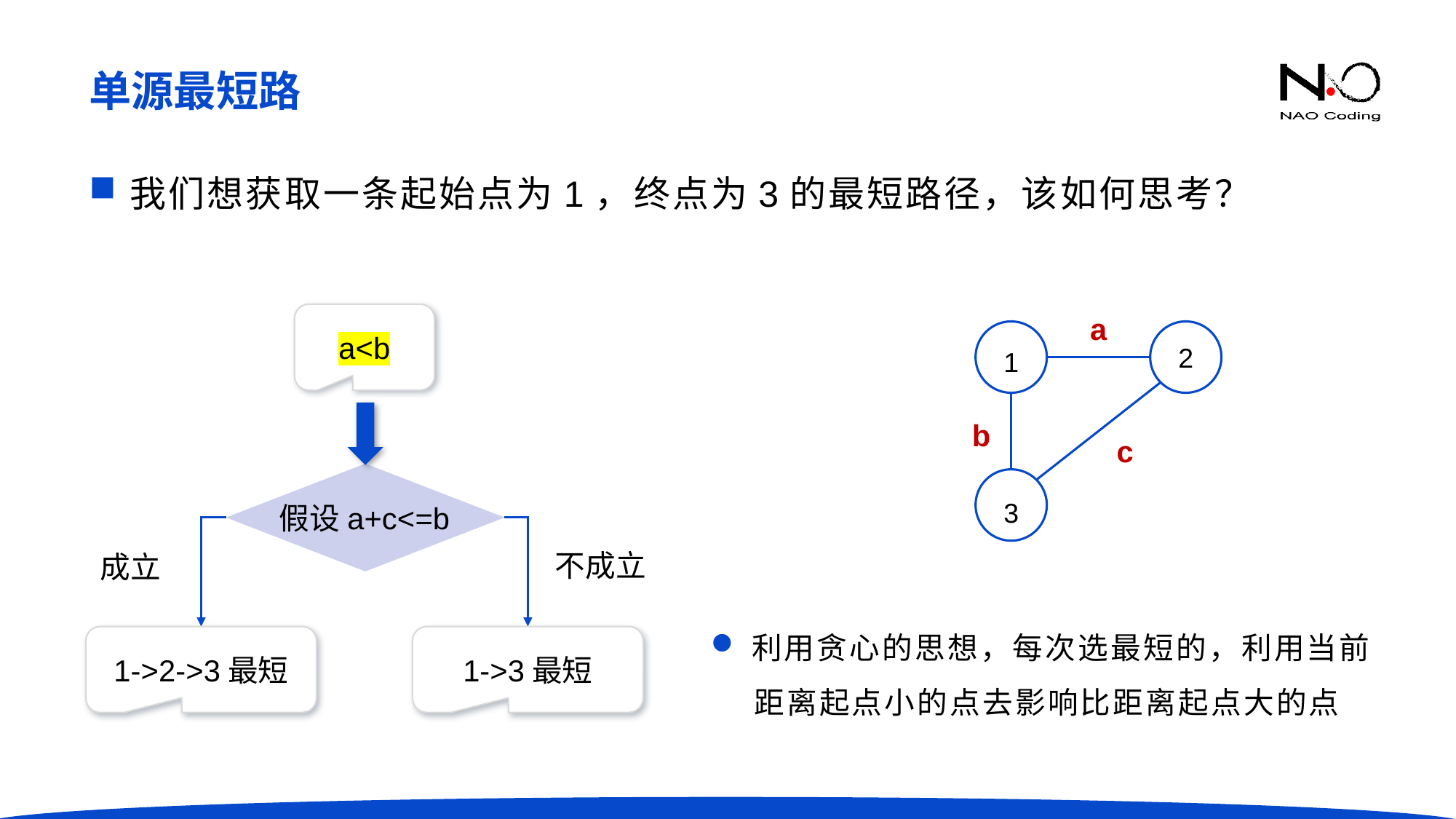

单源最短路
我们想获取一条起始点为1，终点为3的最短路径，该如何思考？
a
a<b

2
1
b

c

假设a+c<=b

3
不成立
成立
利用贪心的思想，每次选最短的，利用当前
    距离起点小的点去影响比距离起点大的点
1->2->3最短
1->3最短